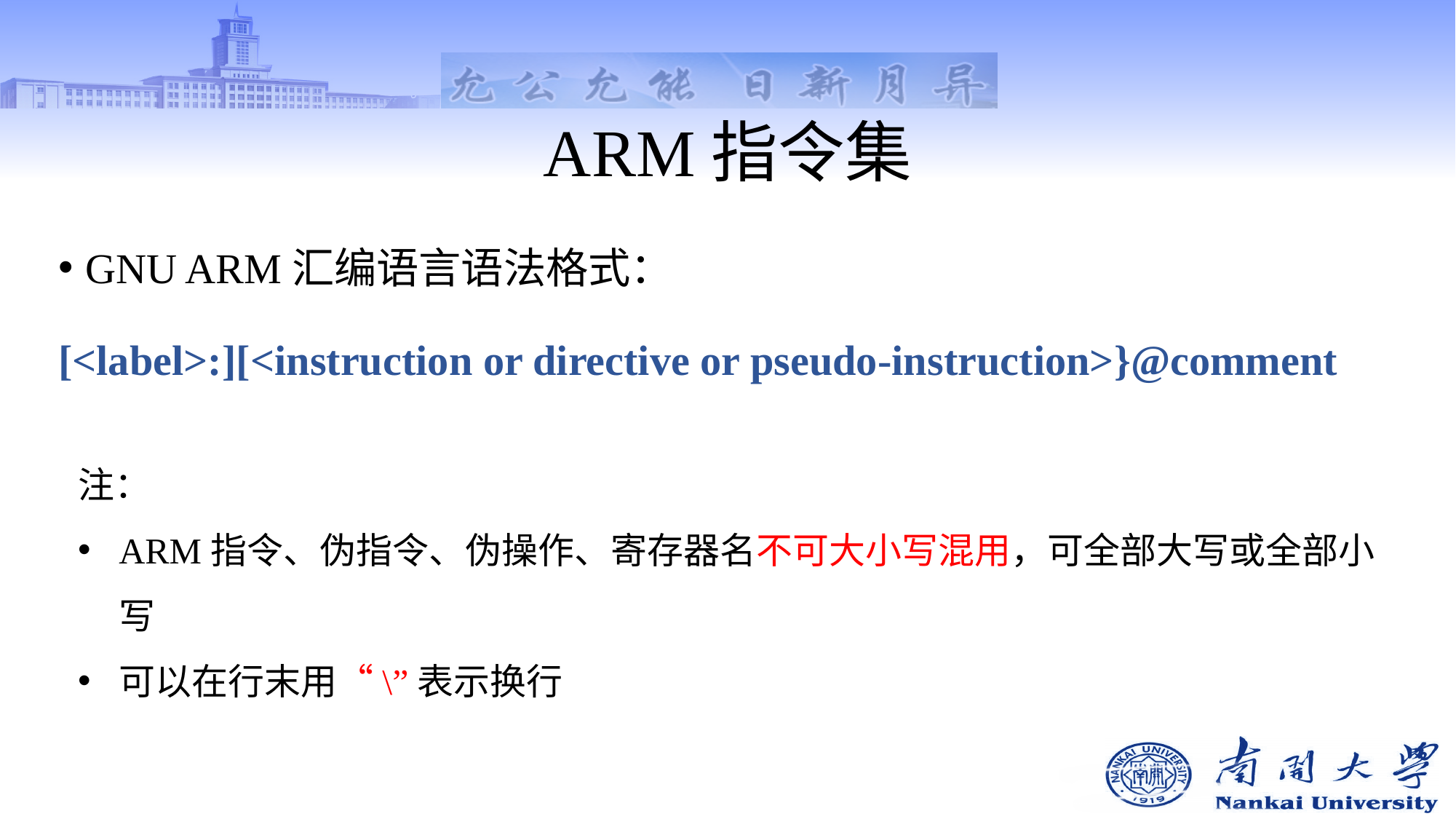

# ARM指令集
GNU ARM汇编语言语法格式：
[<label>:][<instruction or directive or pseudo-instruction>}@comment
注：
ARM指令、伪指令、伪操作、寄存器名不可大小写混用，可全部大写或全部小写
可以在行末用“\”表示换行